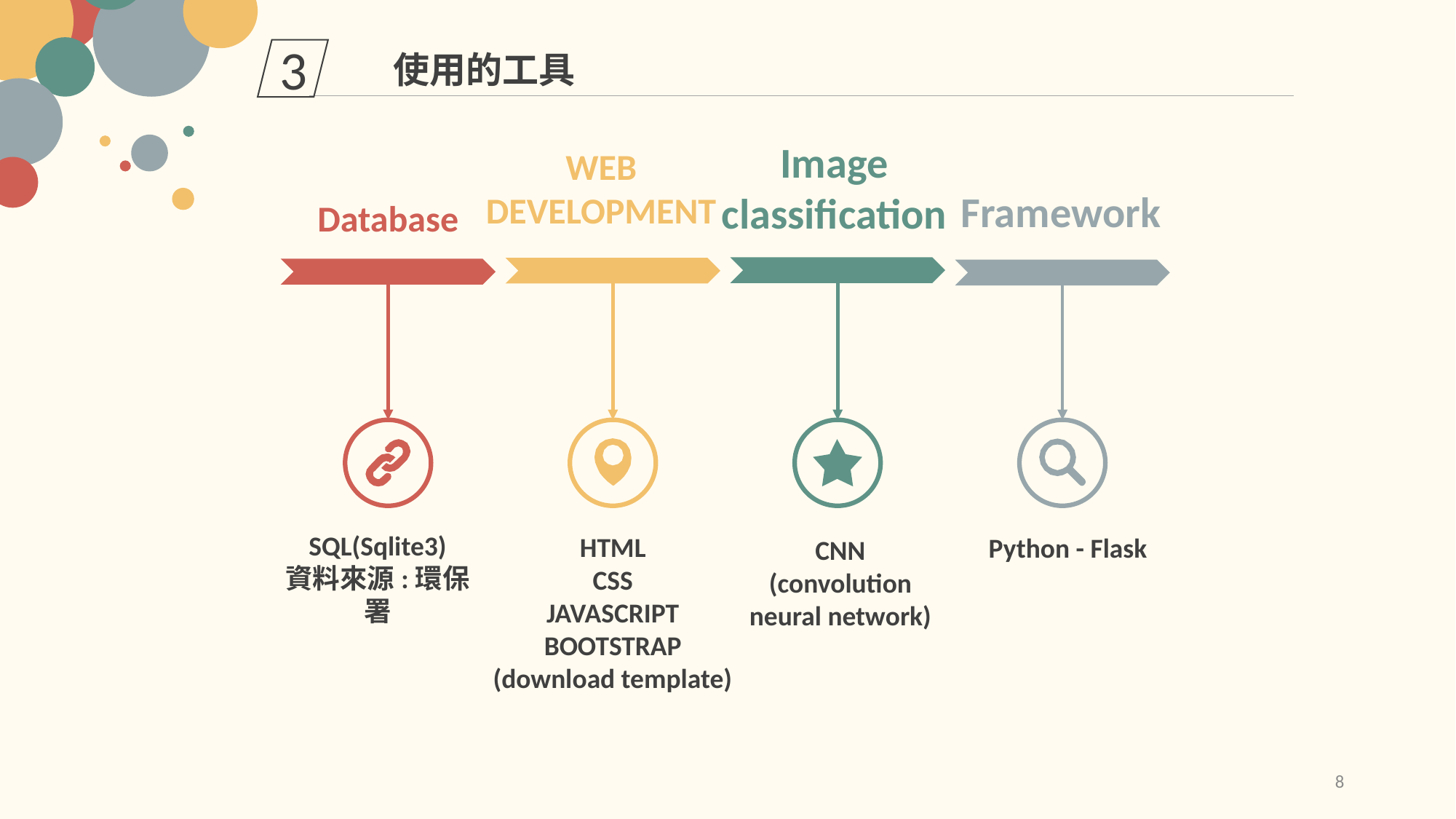

3
使用的工具
Image
classification
WEB
DEVELOPMENT
Framework
Database

SQL(Sqlite3)
資料來源:環保署
HTML
CSS
JAVASCRIPT
BOOTSTRAP
(download template)
Python - Flask
CNN
(convolution neural network)
8